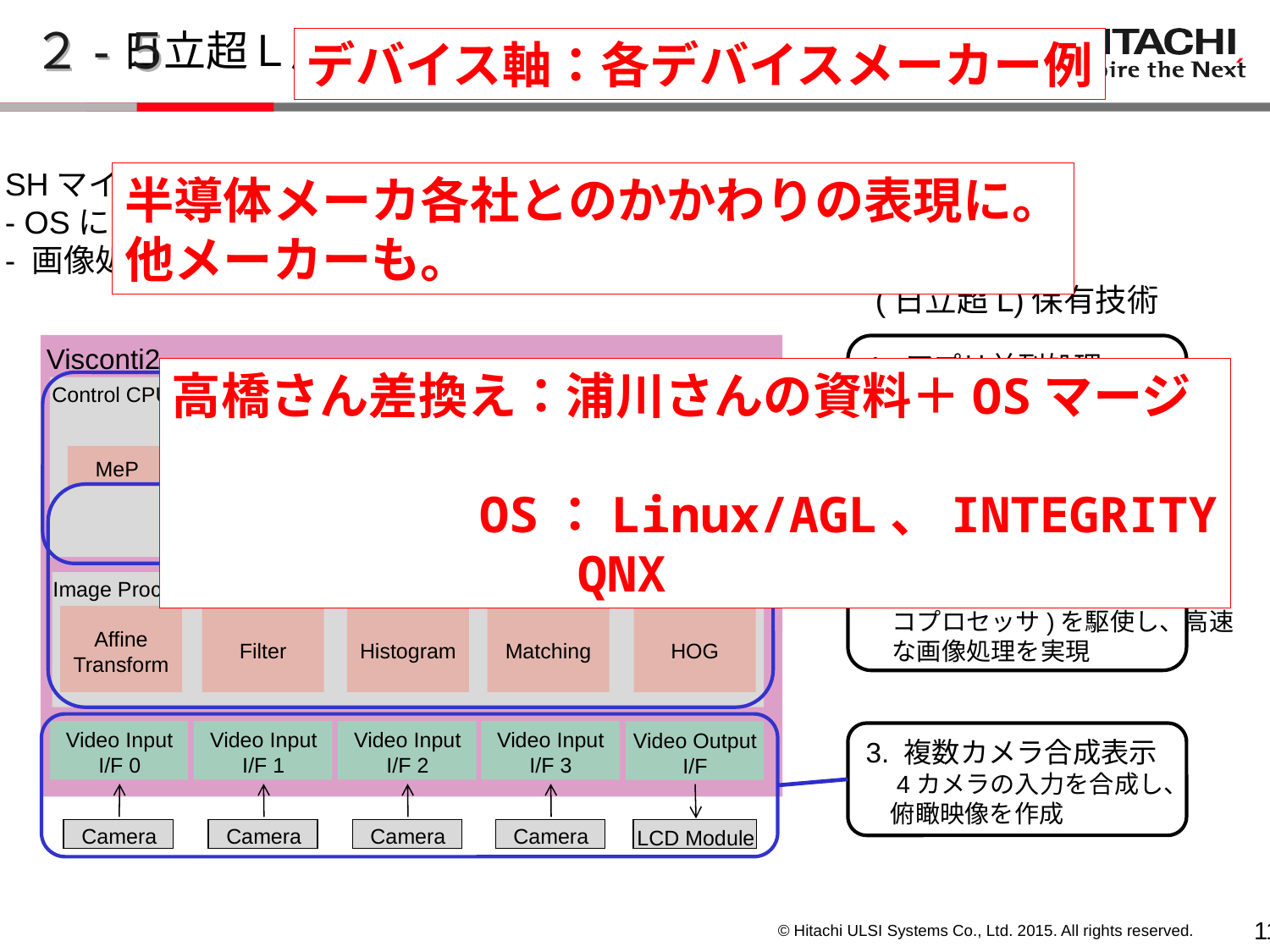

２-５
# 日立超Ｌ周辺監視への取組み（Visconti2）
デバイス軸：各デバイスメーカー例
SHマイコン向け画像認識アプリケーション群をVisconti2へ移植
- OSによるアプリ並列処理をnon-OS&マルチコア向けにカスタマイズ
- 画像処理ロジックをVisconti向けにカスタマイズ
半導体メーカ各社とのかかわりの表現に。
他メーカーも。
(日立超L)保有技術
Visconti2

Control CPU
Image Processing Processer

MPE 0

MeP

IVC2
MPE 1

MeP

IVC2
MPE 2

MeP

IVC2
MPE 3

MeP

IVC2

MeP
Image Processing Accelerator

Affine
Transform

Filter

Histogram

Matching

HOG
Video Input
I/F 0

Video Input
I/F 1

Video Input
I/F 2

Video Input
I/F 3

Video Output
I/F

Camera

Camera

Camera

Camera

LCD Module

1. アプリ並列処理
　MPE0～4を使用し、複数の
　画像認識アプリケーションを
　並列実行
高橋さん差換え：浦川さんの資料＋OSマージ

　　　　　　OS：Linux/AGL、INTEGRITY
　　　　　　　　QNX

2. 画像処理技術
　アクセラレータやIVC2(SIMD
　コプロセッサ)を駆使し、高速
　な画像処理を実現

3. 複数カメラ合成表示
　4カメラの入力を合成し、
　俯瞰映像を作成

11